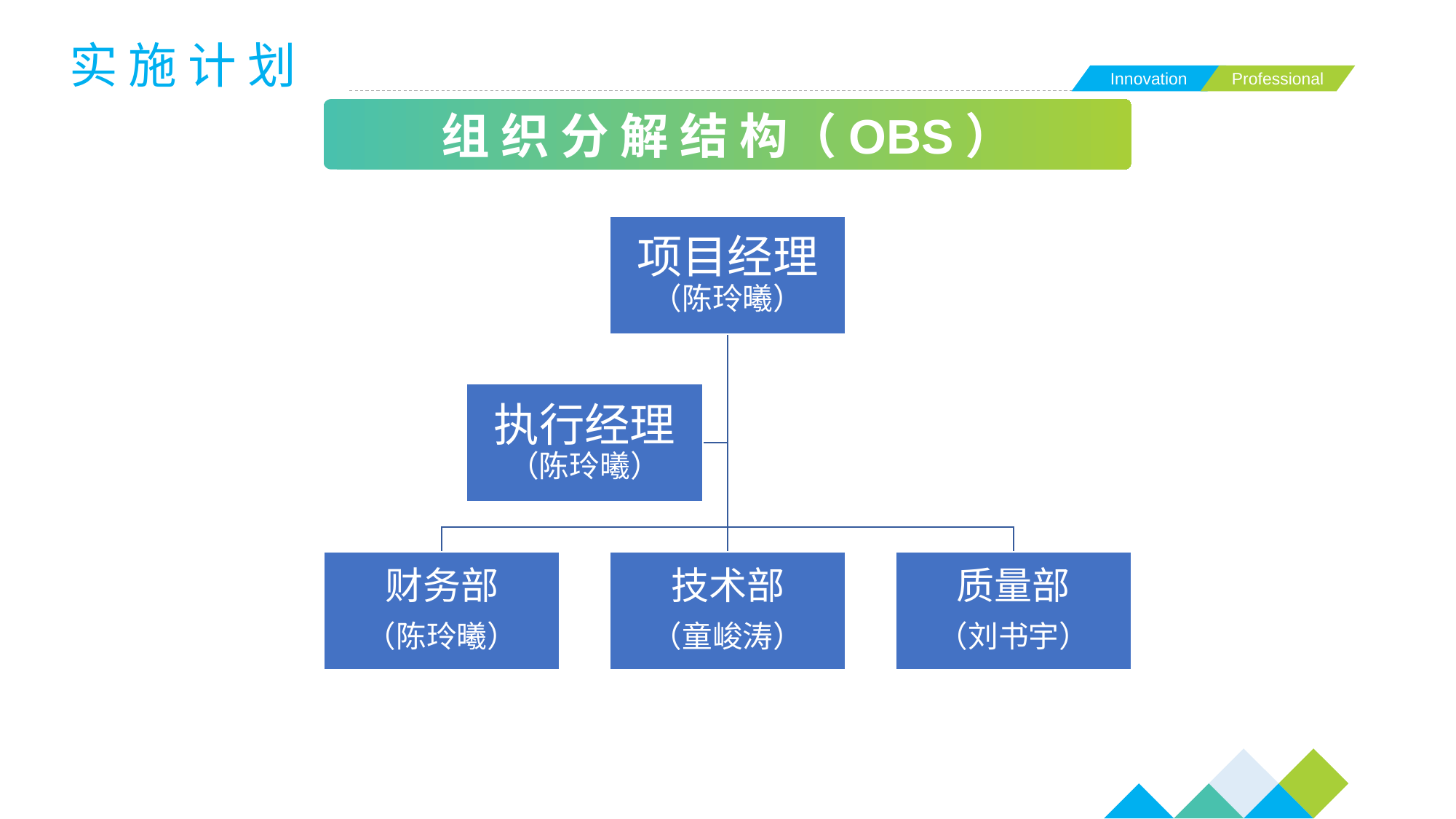

实 施 计 划
组 织 分 解 结 构（OBS）
项目经理（陈玲曦）
财务部
（陈玲曦）
技术部
（童峻涛）
质量部
（刘书宇）
执行经理（陈玲曦）